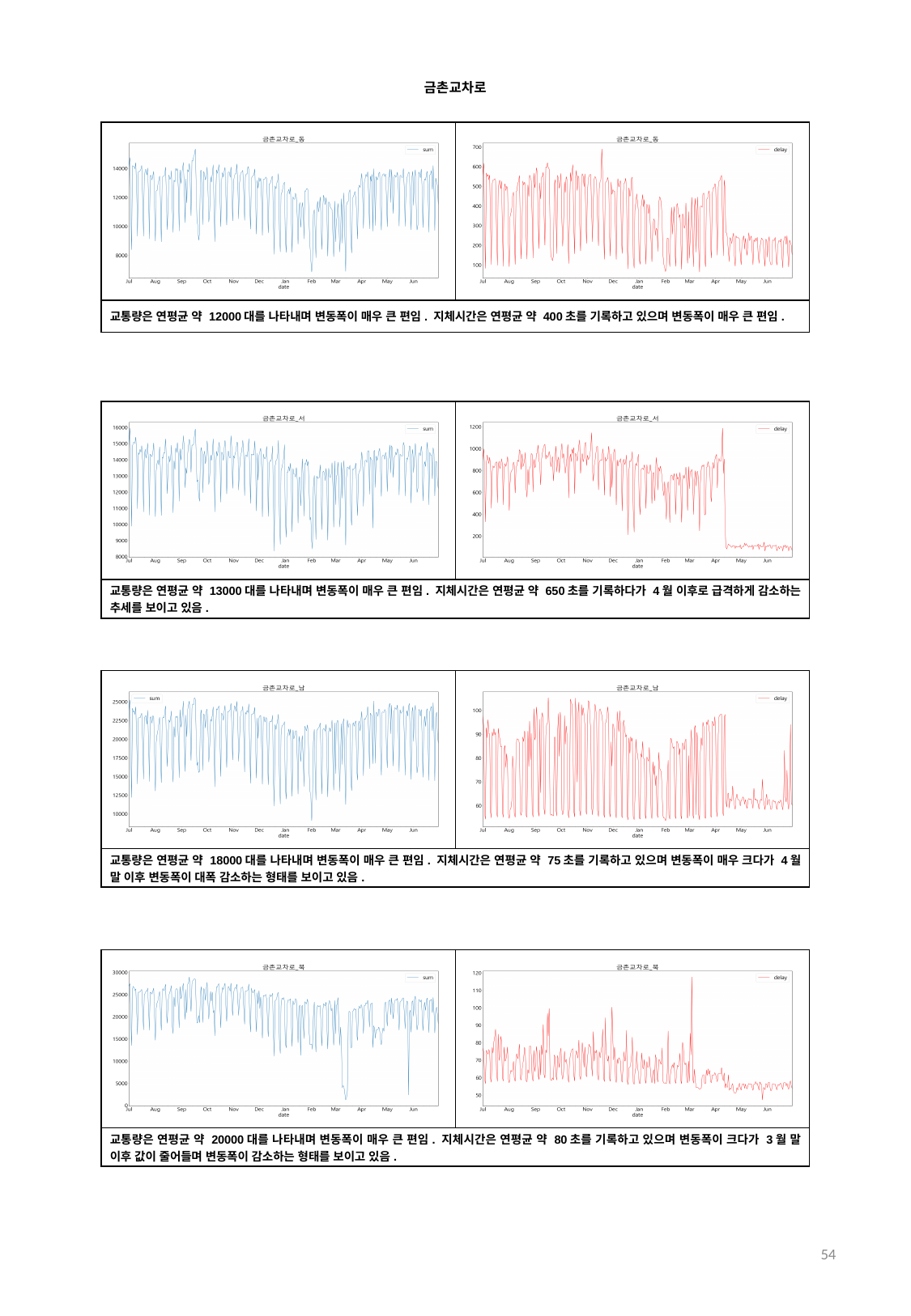

금촌교차로
|  |  |
| --- | --- |
| 교통량은 연평균 약 12000대를 나타내며 변동폭이 매우 큰 편임. 지체시간은 연평균 약 400초를 기록하고 있으며 변동폭이 매우 큰 편임. |  |
|  |  |
| --- | --- |
| 교통량은 연평균 약 13000대를 나타내며 변동폭이 매우 큰 편임. 지체시간은 연평균 약 650초를 기록하다가 4월 이후로 급격하게 감소하는 추세를 보이고 있음. |  |
|  |  |
| --- | --- |
| 교통량은 연평균 약 18000대를 나타내며 변동폭이 매우 큰 편임. 지체시간은 연평균 약 75초를 기록하고 있으며 변동폭이 매우 크다가 4월 말 이후 변동폭이 대폭 감소하는 형태를 보이고 있음. |  |
|  |  |
| --- | --- |
| 교통량은 연평균 약 20000대를 나타내며 변동폭이 매우 큰 편임. 지체시간은 연평균 약 80초를 기록하고 있으며 변동폭이 크다가 3월 말 이후 값이 줄어들며 변동폭이 감소하는 형태를 보이고 있음. |  |
54